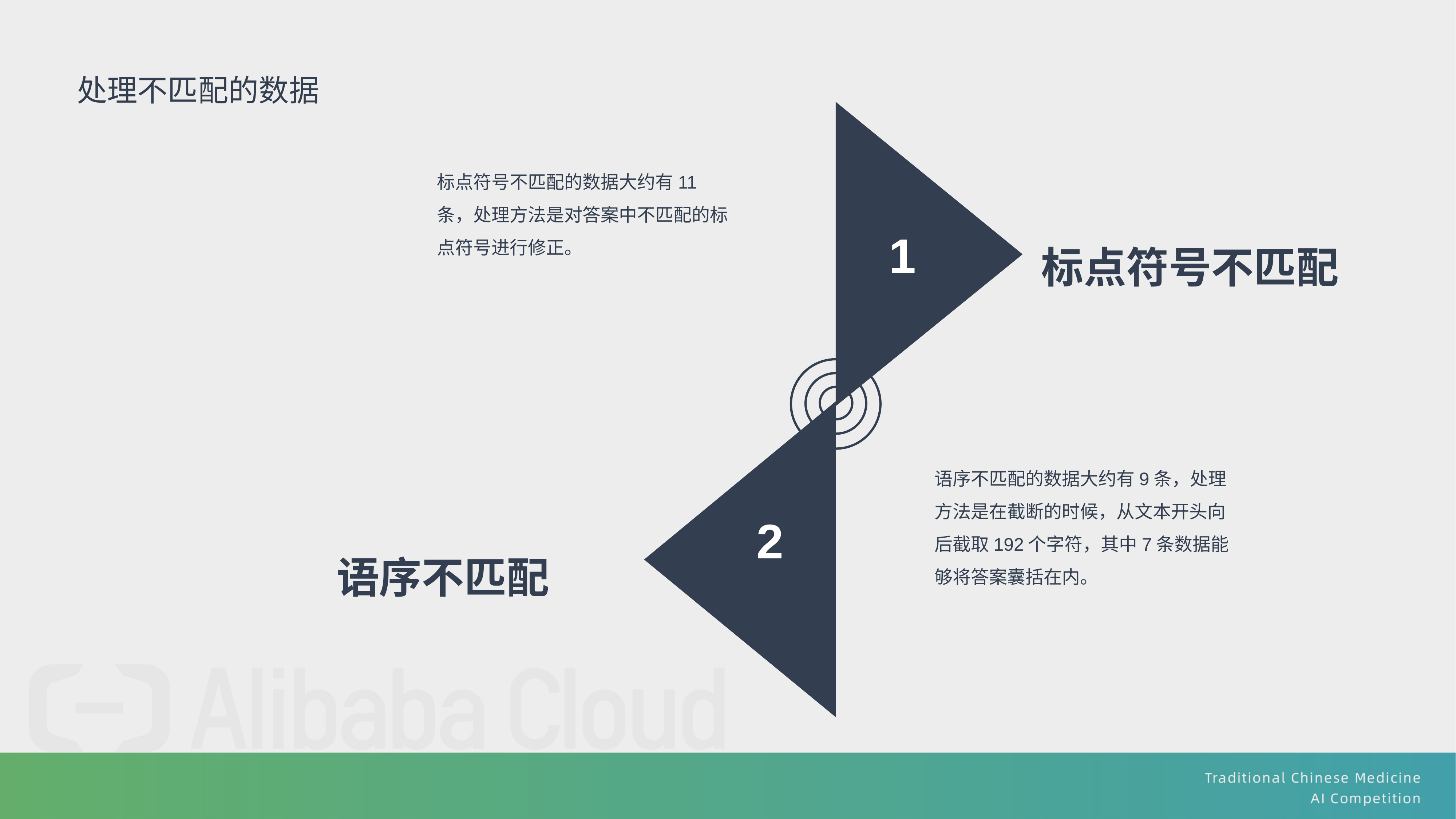

处理不匹配的数据

1
标点符号不匹配的数据大约有11条，处理方法是对答案中不匹配的标点符号进行修正。
标点符号不匹配

2
语序不匹配的数据大约有9条，处理方法是在截断的时候，从文本开头向后截取192个字符，其中7条数据能够将答案囊括在内。
语序不匹配